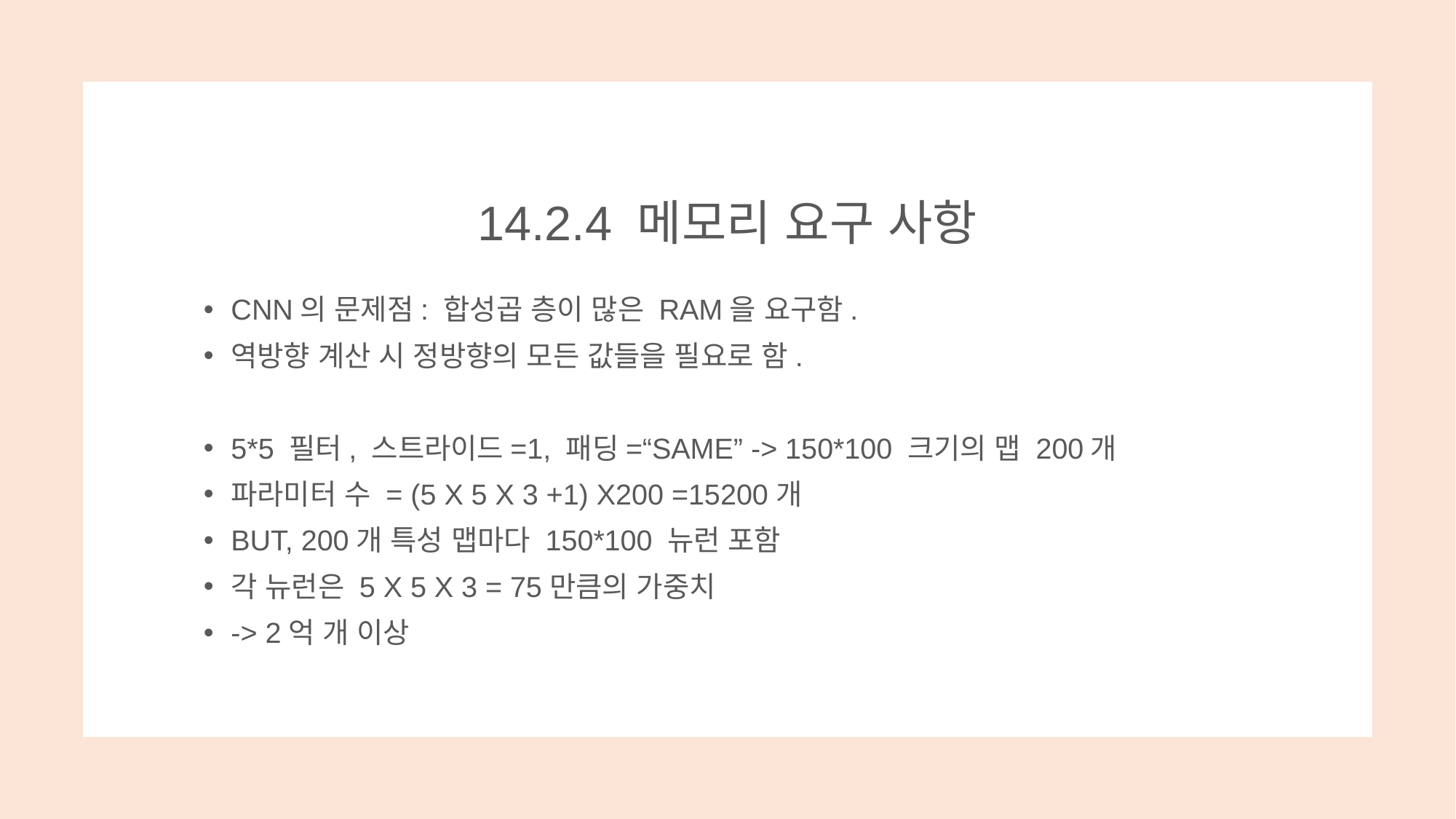

# 14.2.4 메모리 요구 사항
CNN의 문제점: 합성곱 층이 많은 RAM을 요구함.
역방향 계산 시 정방향의 모든 값들을 필요로 함.

5*5 필터, 스트라이드=1, 패딩=“SAME” -> 150*100 크기의 맵 200개
파라미터 수 = (5 X 5 X 3 +1) X200 =15200개
BUT, 200개 특성 맵마다 150*100 뉴런 포함
각 뉴런은 5 X 5 X 3 = 75만큼의 가중치
-> 2억 개 이상